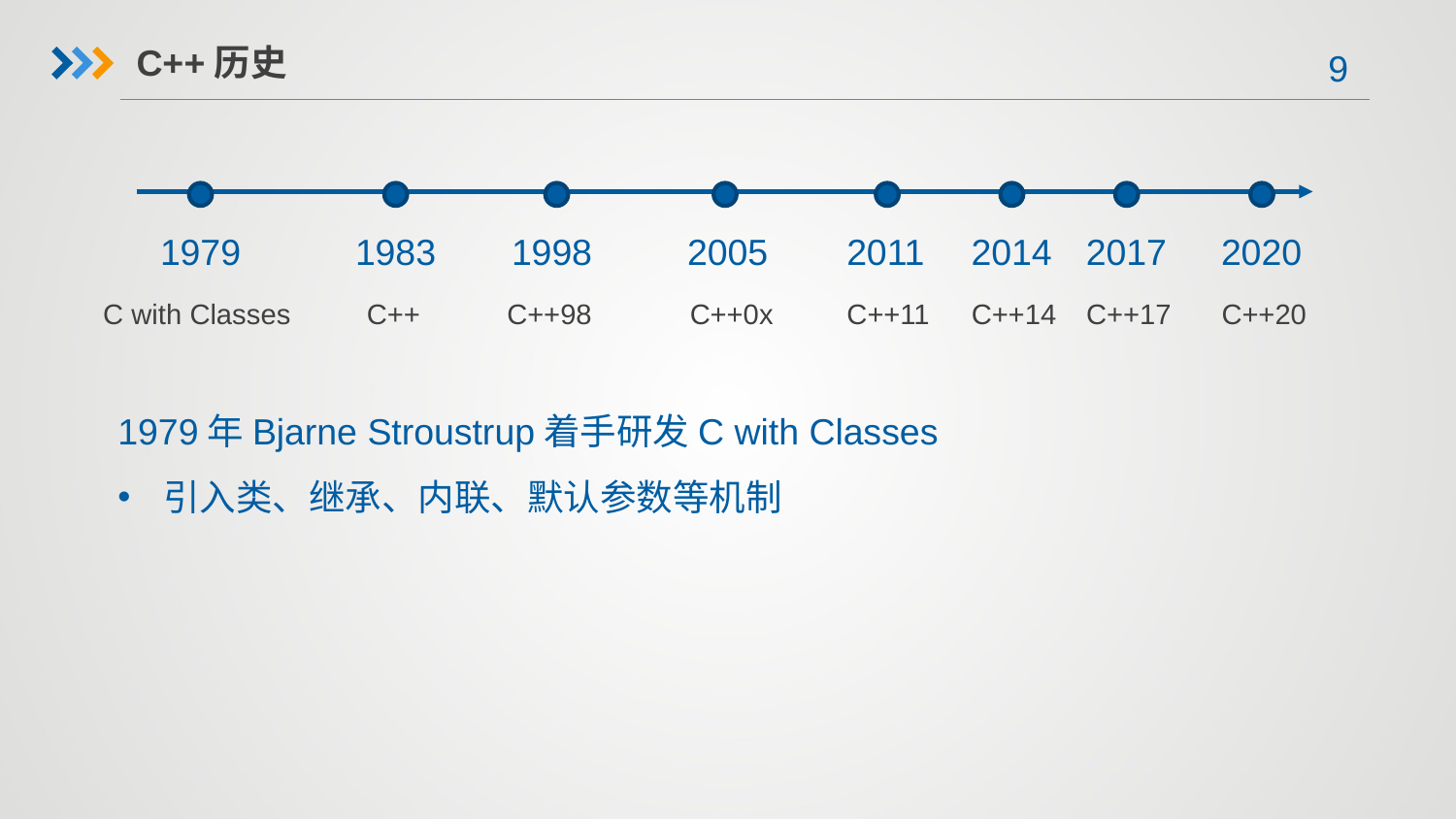

C++历史

1979
1983
1998
2005
2011
2014
2017
2020
C++
C++98
C++0x
C++11
C++14
C++17
C++20
C with Classes
1979年Bjarne Stroustrup着手研发C with Classes
引入类、继承、内联、默认参数等机制